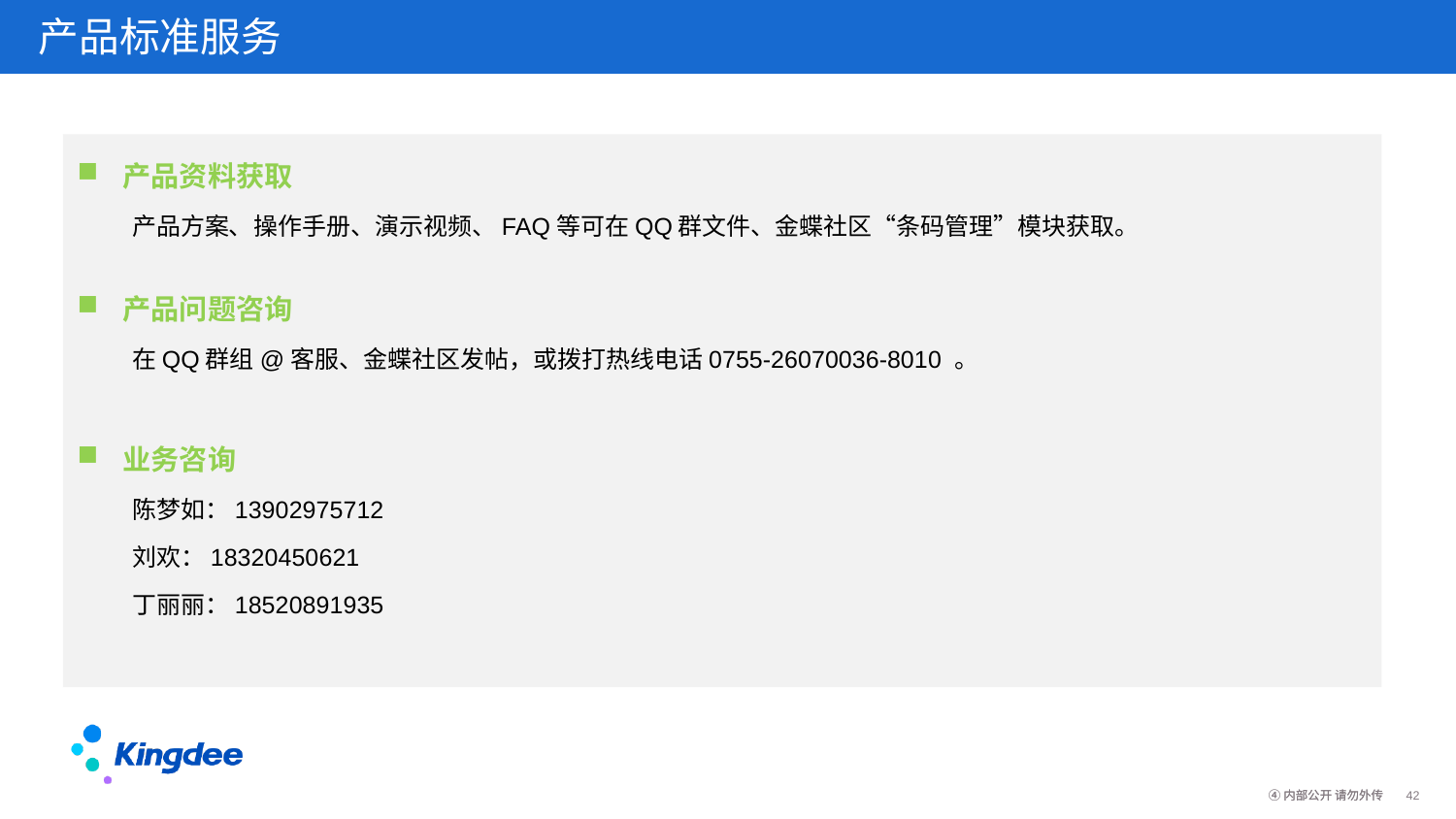

产品标准服务
产品资料获取
产品方案、操作手册、演示视频、FAQ等可在QQ群文件、金蝶社区“条码管理”模块获取。

产品问题咨询
在QQ群组@客服、金蝶社区发帖，或拨打热线电话0755-26070036-8010 。

业务咨询
陈梦如：13902975712
刘欢：18320450621
丁丽丽：18520891935